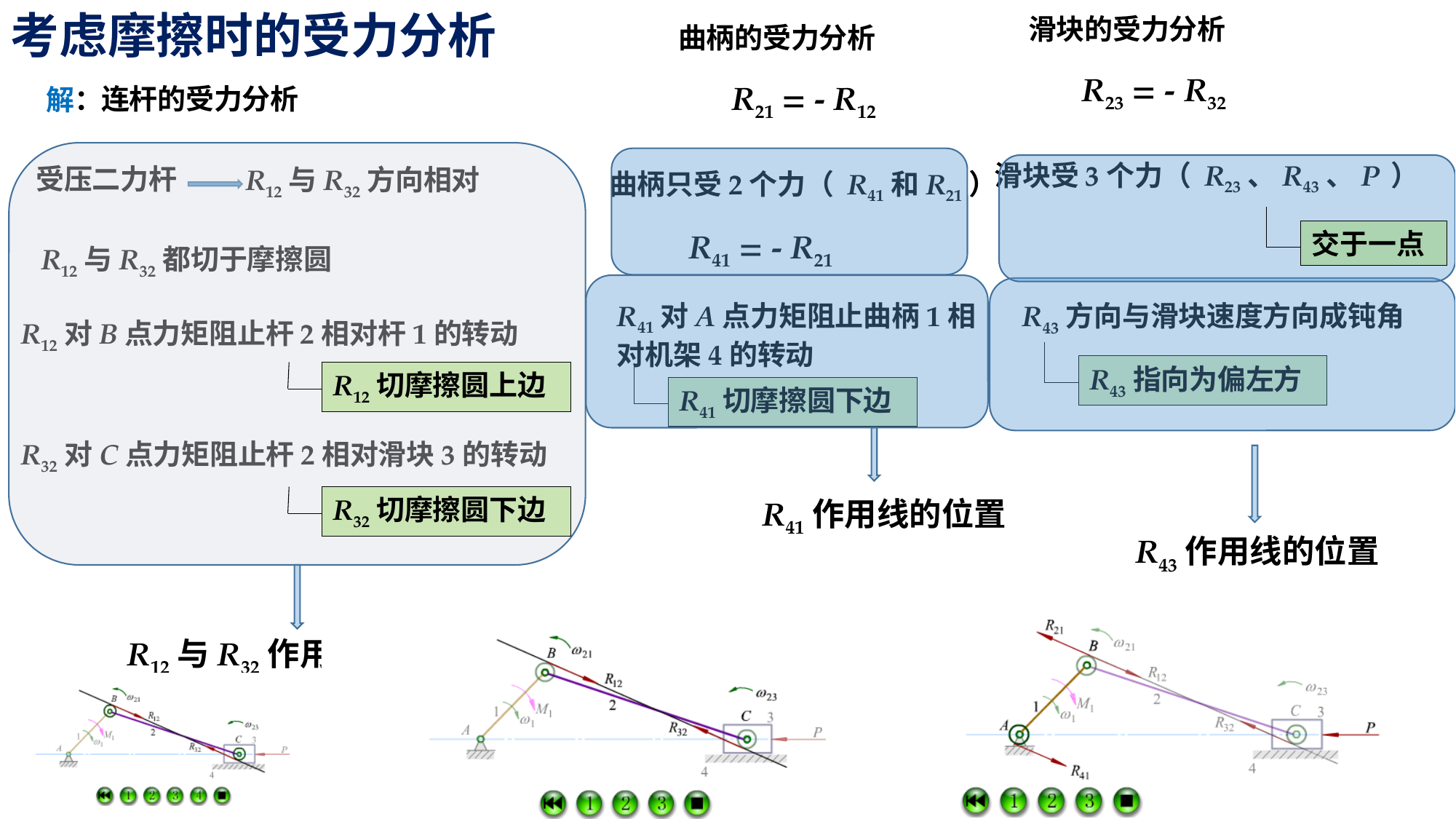

考虑摩擦时的受力分析
滑块的受力分析
曲柄的受力分析
R23 = - R32
R21 = - R12
连杆的受力分析
解：

滑块受3个力（ R23、R43、P ）

受压二力杆
R12与R32方向相对
曲柄只受2个力（ R41和R21）

交于一点
R41 = - R21
R12与R32都切于摩擦圆

R41对A点力矩阻止曲柄1相对机架4的转动
R43方向与滑块速度方向成钝角
R12对B点力矩阻止杆2相对杆1的转动
R43指向为偏左方
R12切摩擦圆上边
R41切摩擦圆下边

R32对C点力矩阻止杆2相对滑块3的转动

R32切摩擦圆下边
R41作用线的位置
R43作用线的位置

R12与R32作用线的位置